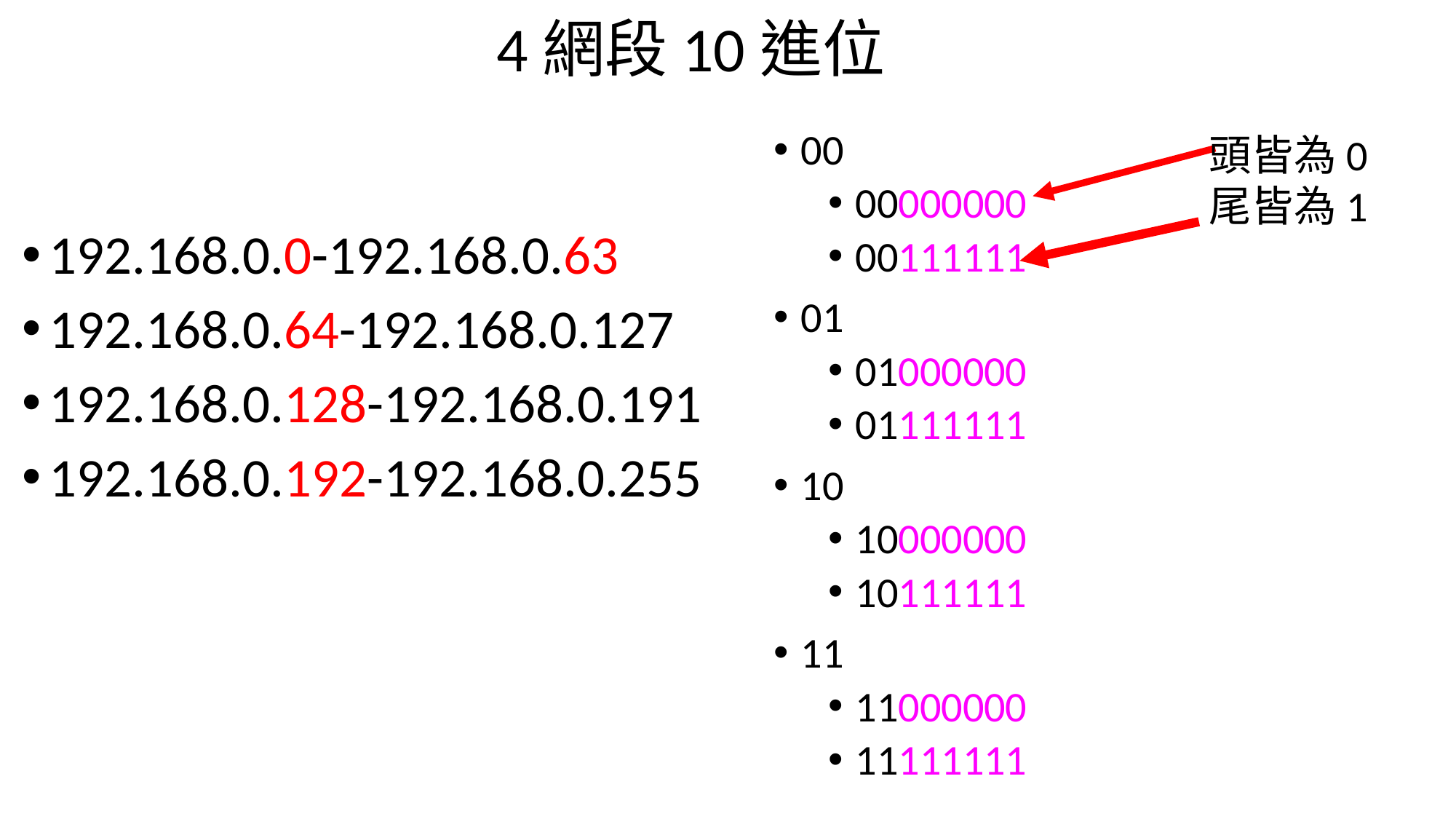

# 4網段10進位
00
00000000
00111111
01
01000000
01111111
10
10000000
10111111
11
11000000
11111111
頭皆為0
尾皆為1
192.168.0.0-192.168.0.63
192.168.0.64-192.168.0.127
192.168.0.128-192.168.0.191
192.168.0.192-192.168.0.255